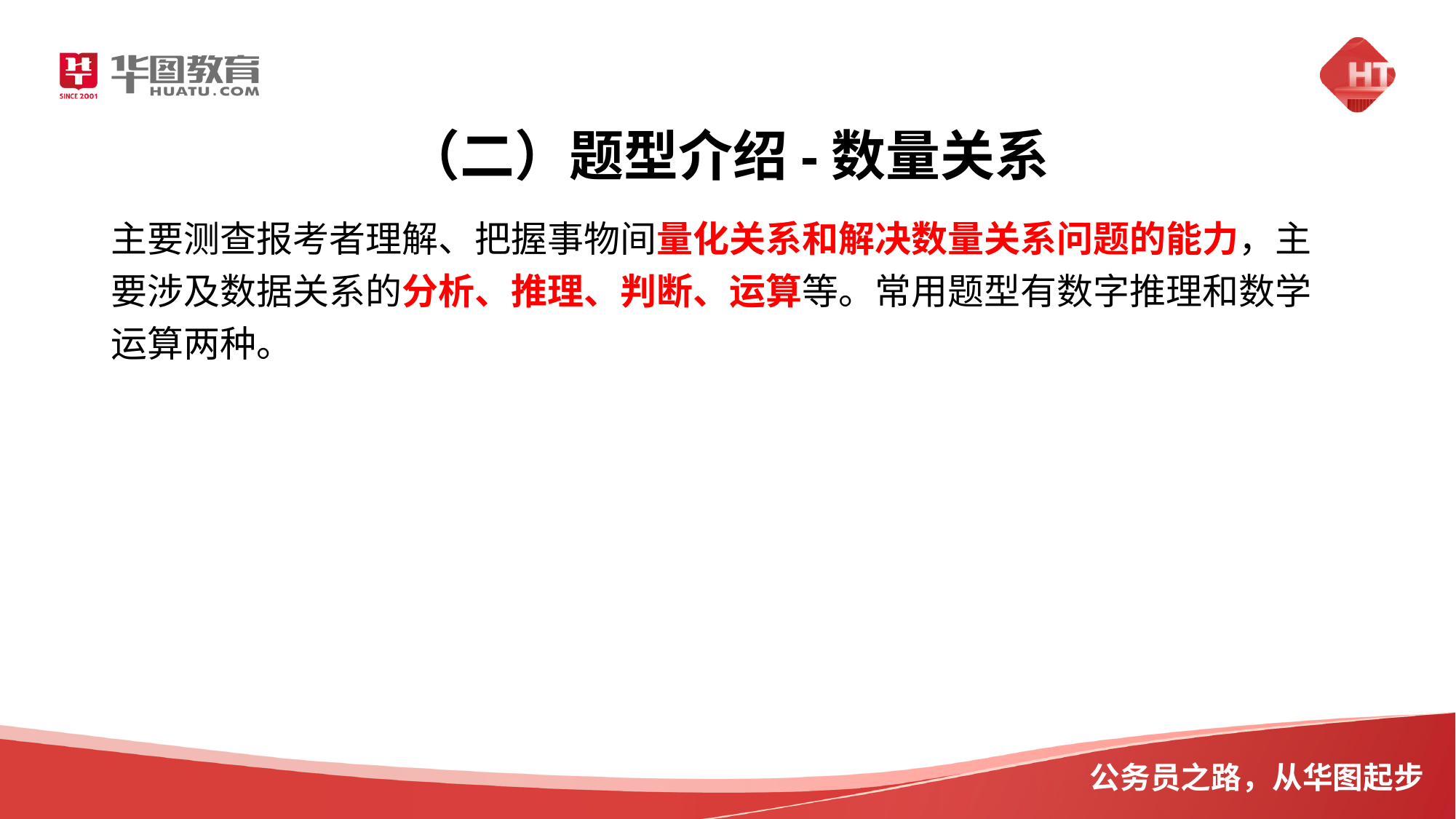

# （二）题型介绍-数量关系
主要测查报考者理解、把握事物间量化关系和解决数量关系问题的能力，主要涉及数据关系的分析、推理、判断、运算等。常用题型有数字推理和数学运算两种。